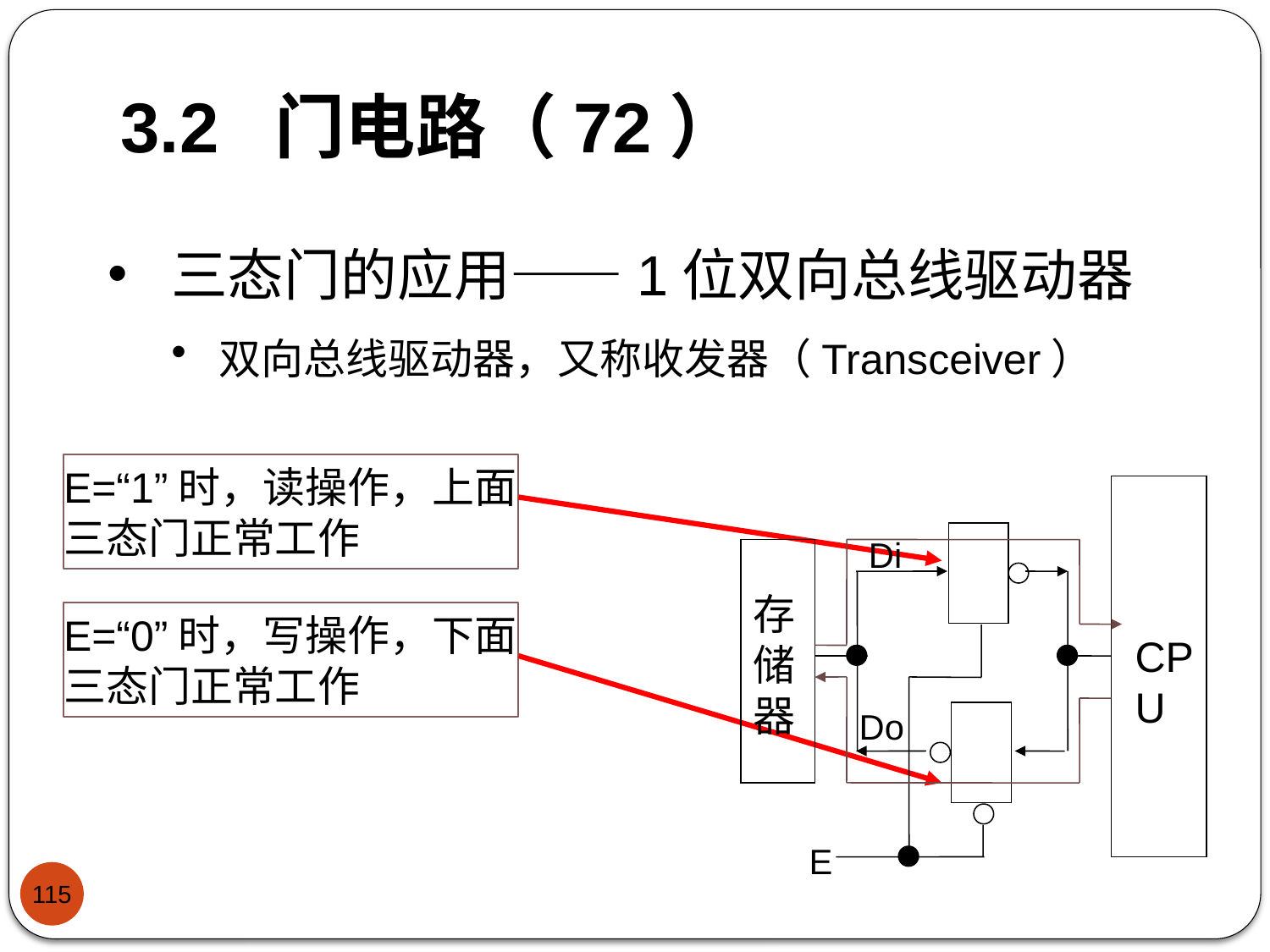

# 3.2  门电路（72）
三态门的应用——1位双向总线驱动器
双向总线驱动器，又称收发器（Transceiver）
E=“1”时，读操作，上面三态门正常工作

CPU

Di

Do

E

存储器

E=“0”时，写操作，下面三态门正常工作

115